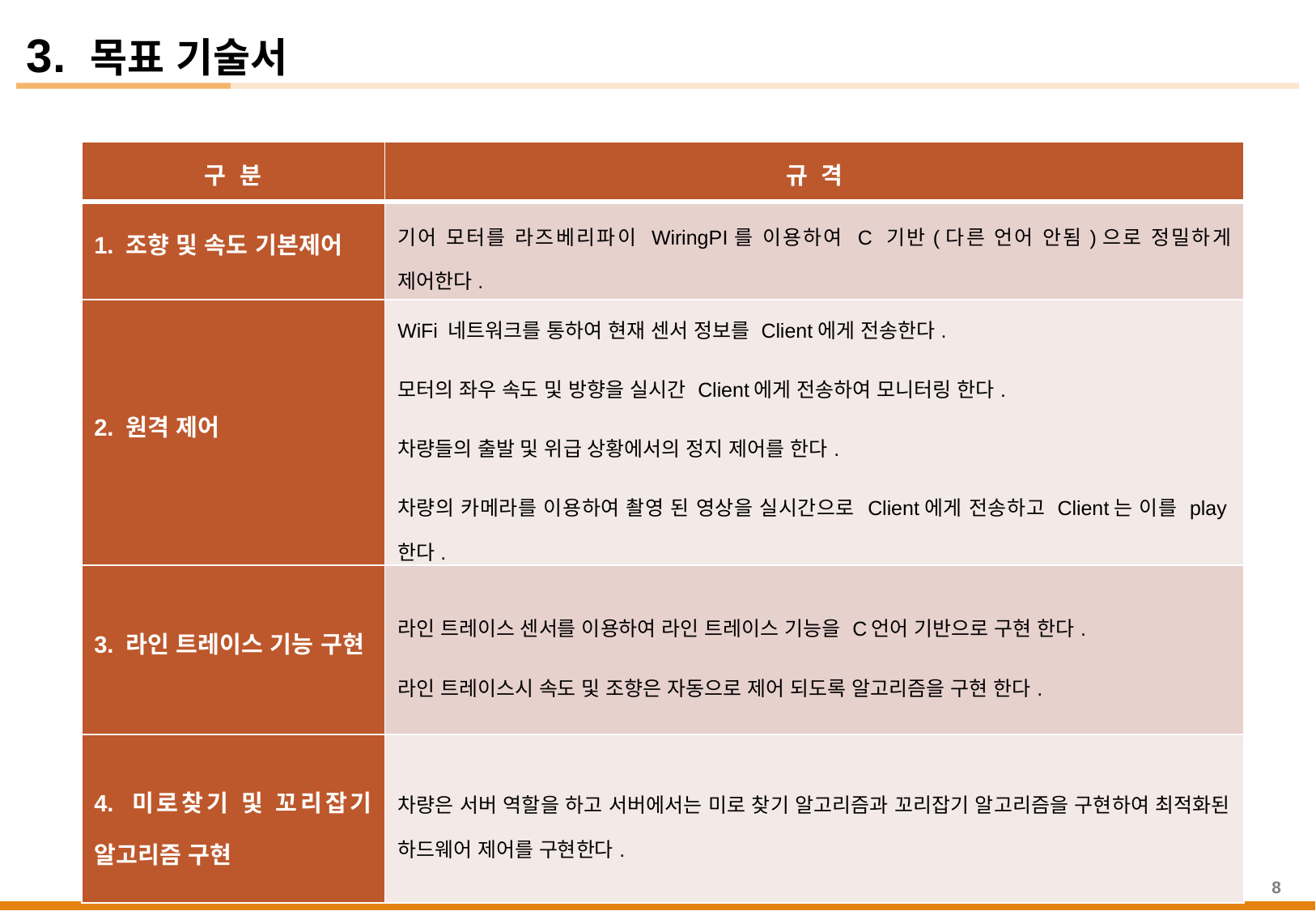

3. 목표 기술서

| 구 분 | 규 격 |
| --- | --- |
| 1. 조향 및 속도 기본제어 | 기어 모터를 라즈베리파이 WiringPI를 이용하여 C 기반(다른 언어 안됨)으로 정밀하게 제어한다. |
| 2. 원격 제어 | WiFi 네트워크를 통하여 현재 센서 정보를 Client에게 전송한다. 모터의 좌우 속도 및 방향을 실시간 Client에게 전송하여 모니터링 한다. 차량들의 출발 및 위급 상황에서의 정지 제어를 한다. 차량의 카메라를 이용하여 촬영 된 영상을 실시간으로 Client에게 전송하고 Client는 이를 play한다. |
| 3. 라인 트레이스 기능 구현 | 라인 트레이스 센서를 이용하여 라인 트레이스 기능을 C언어 기반으로 구현 한다. 라인 트레이스시 속도 및 조향은 자동으로 제어 되도록 알고리즘을 구현 한다. |
| 4. 미로찾기 및 꼬리잡기 알고리즘 구현 | 차량은 서버 역할을 하고 서버에서는 미로 찾기 알고리즘과 꼬리잡기 알고리즘을 구현하여 최적화된 하드웨어 제어를 구현한다. |
8